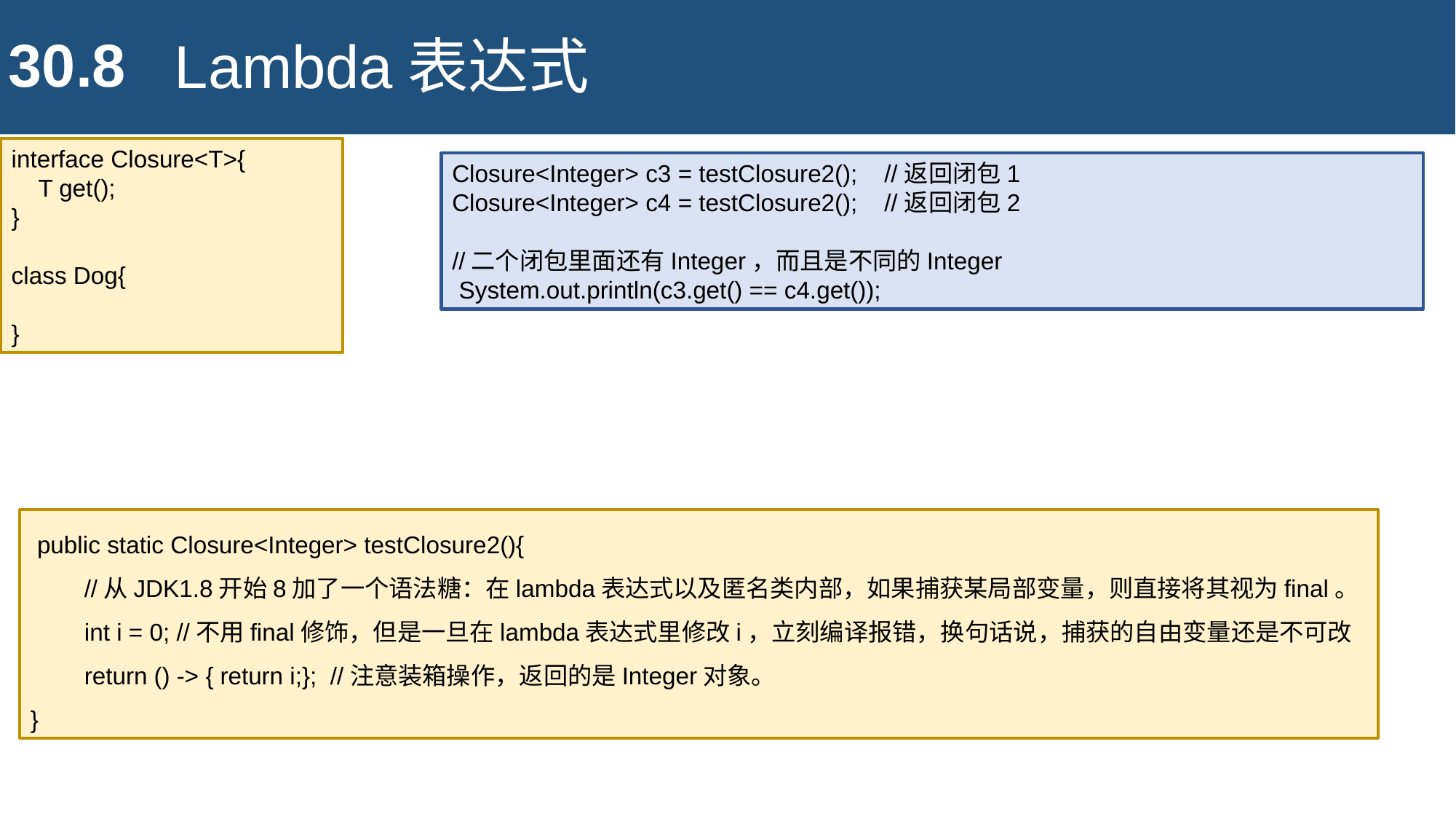

30.8
Lambda表达式
interface Closure<T>{
    T get();
}

class Dog{

}
Closure<Integer> c3 = testClosure2();    //返回闭包1
Closure<Integer> c4 = testClosure2();    //返回闭包2

//二个闭包里面还有Integer，而且是不同的Integer
 System.out.println(c3.get() == c4.get());
 public static Closure<Integer> testClosure2(){
        //从JDK1.8开始8加了一个语法糖：在lambda表达式以及匿名类内部，如果捕获某局部变量，则直接将其视为final。
        int i = 0; //不用final修饰，但是一旦在lambda表达式里修改i，立刻编译报错，换句话说，捕获的自由变量还是不可改
        return () -> { return i;};  //注意装箱操作，返回的是Integer对象。
}